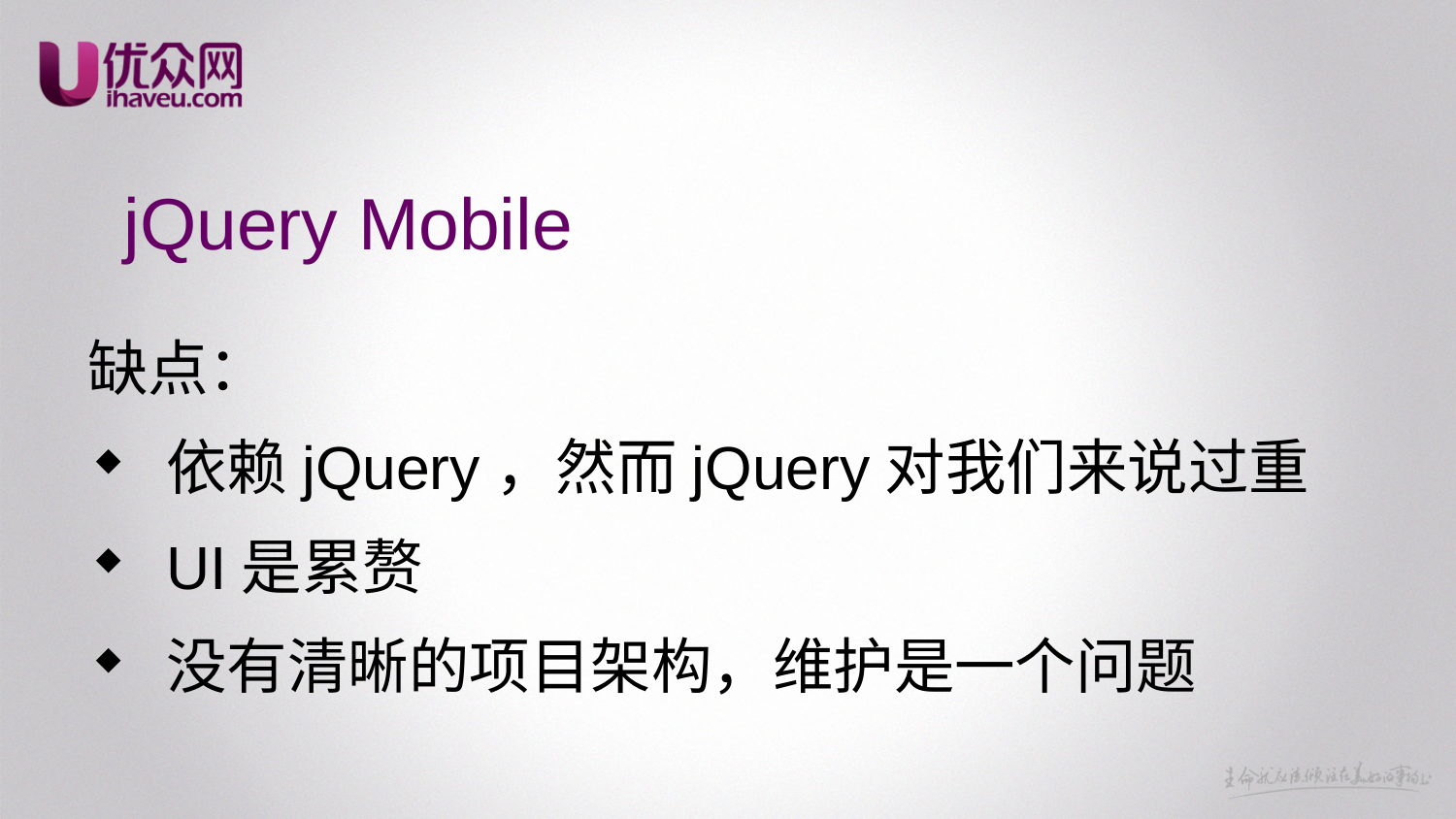

# jQuery Mobile
缺点：
依赖jQuery，然而jQuery对我们来说过重
UI是累赘
没有清晰的项目架构，维护是一个问题